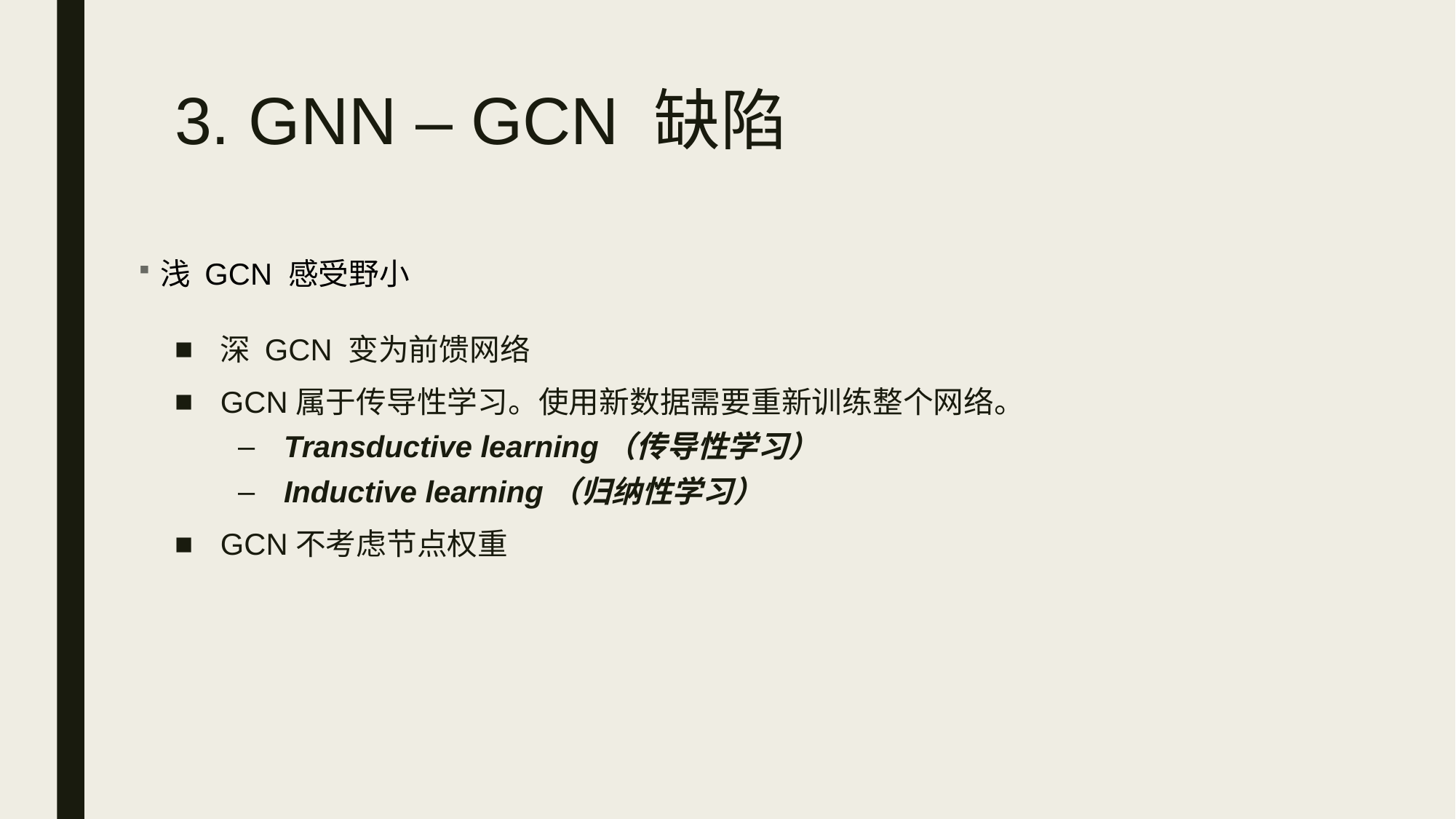

# 3. GNN – GCN 缺陷
浅 GCN 感受野小

深 GCN 变为前馈网络
GCN属于传导性学习。使用新数据需要重新训练整个网络。
Transductive learning（传导性学习）
Inductive learning（归纳性学习）
GCN不考虑节点权重